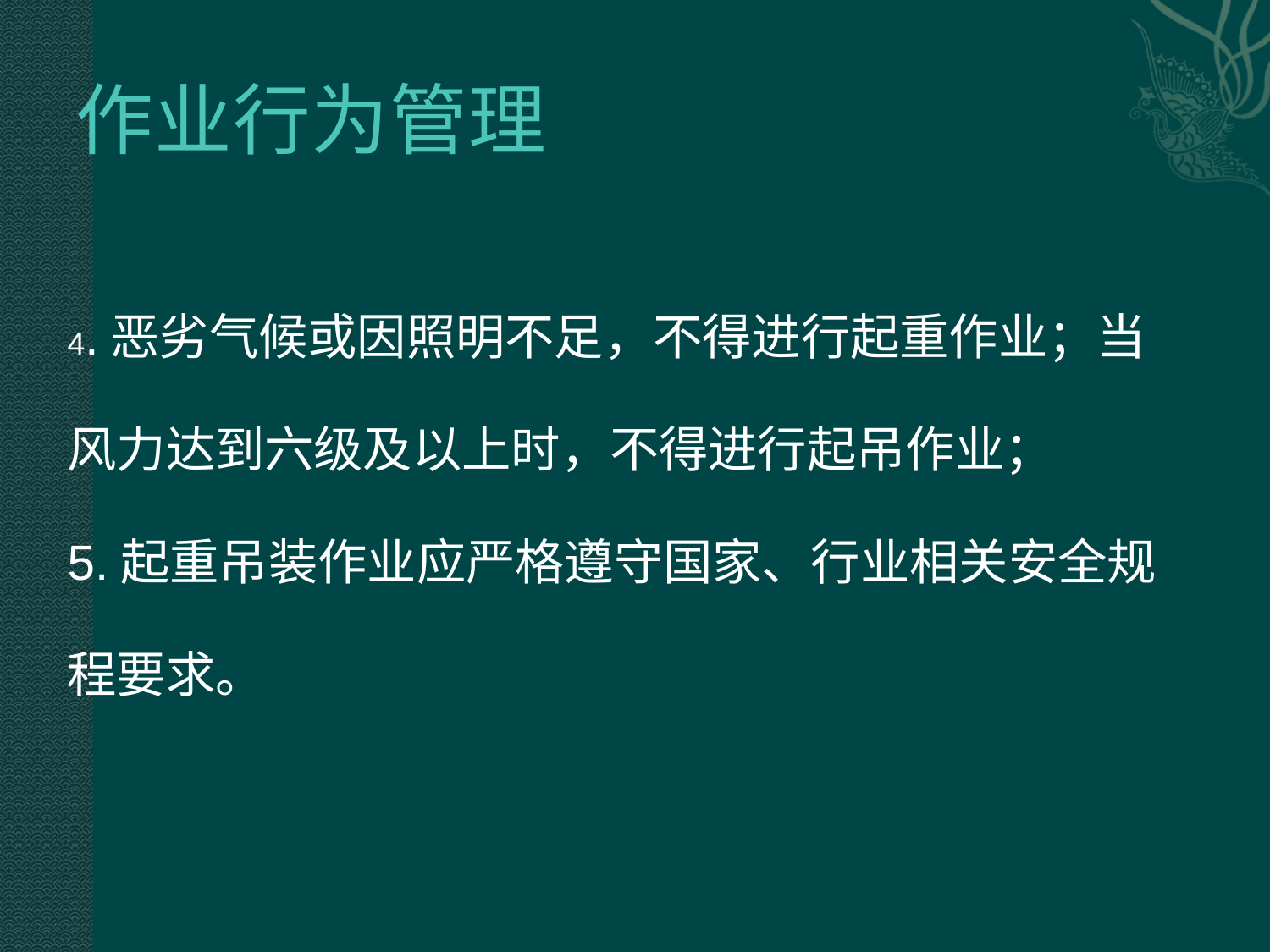

# 作业行为管理
4.恶劣气候或因照明不足，不得进行起重作业；当风力达到六级及以上时，不得进行起吊作业；
5.起重吊装作业应严格遵守国家、行业相关安全规程要求。